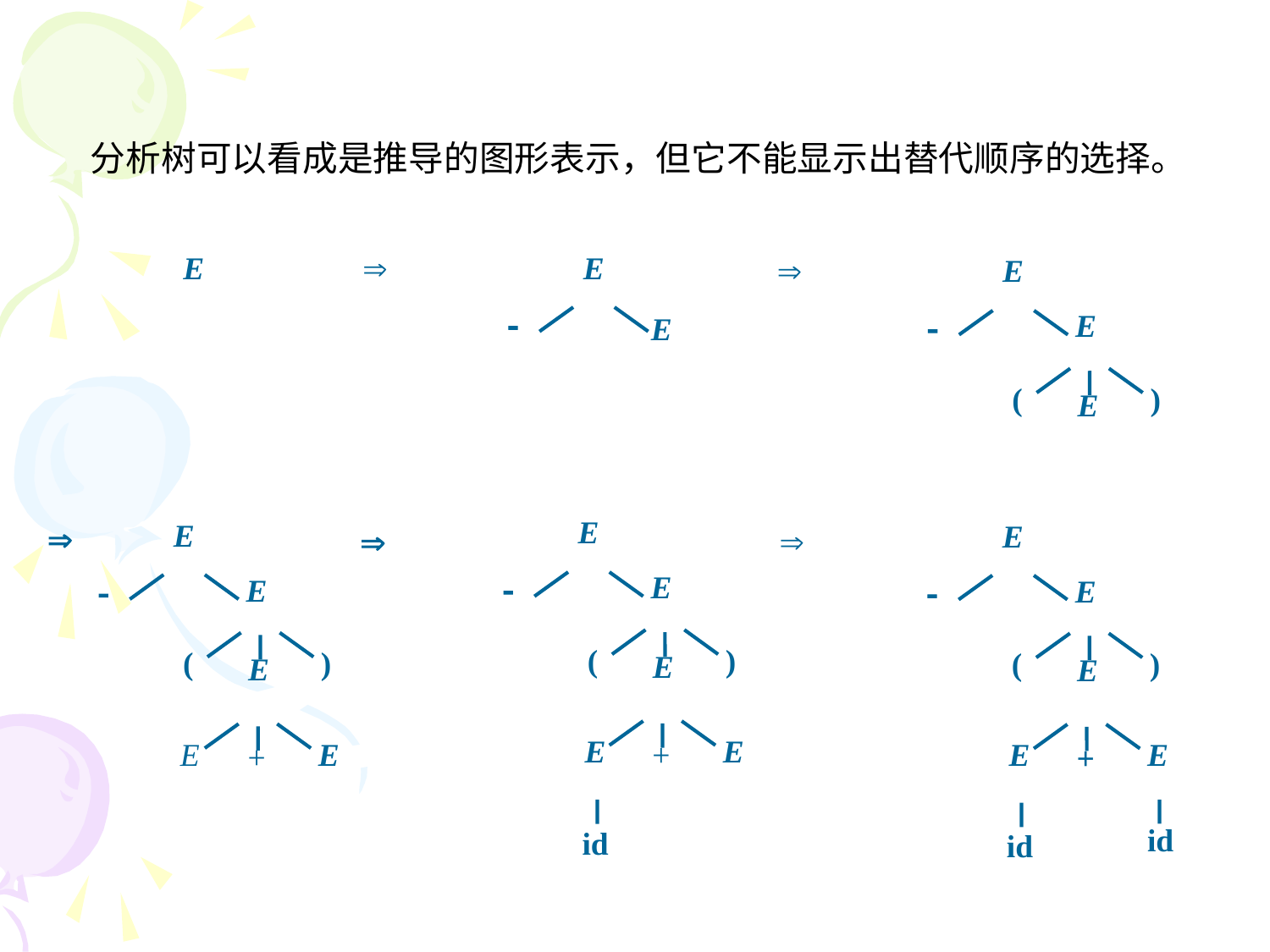

分析树可以看成是推导的图形表示，但它不能显示出替代顺序的选择。
E
E
⇒
⇒
E
−
E

E
−

(
)
E
E
E
E
⇒
⇒
⇒
E
E
−
E
−

−

(
)
(
)
(
)
E
E
E

E
E
E
E
+
E
E
+
+

id
id
id
23